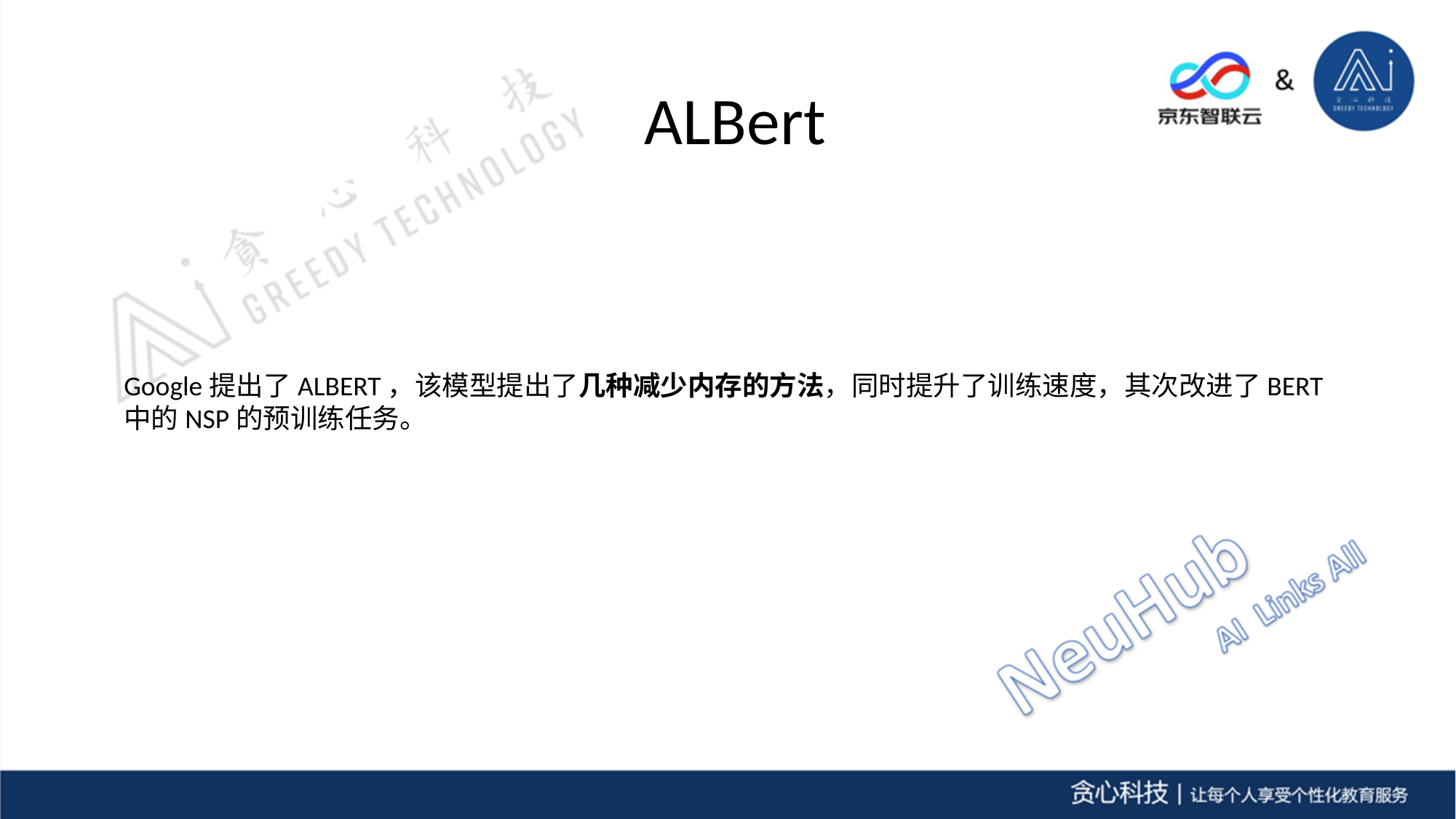

# ALBert

Google提出了ALBERT，该模型提出了几种减少内存的方法，同时提升了训练速度，其次改进了BERT中的NSP的预训练任务。

34